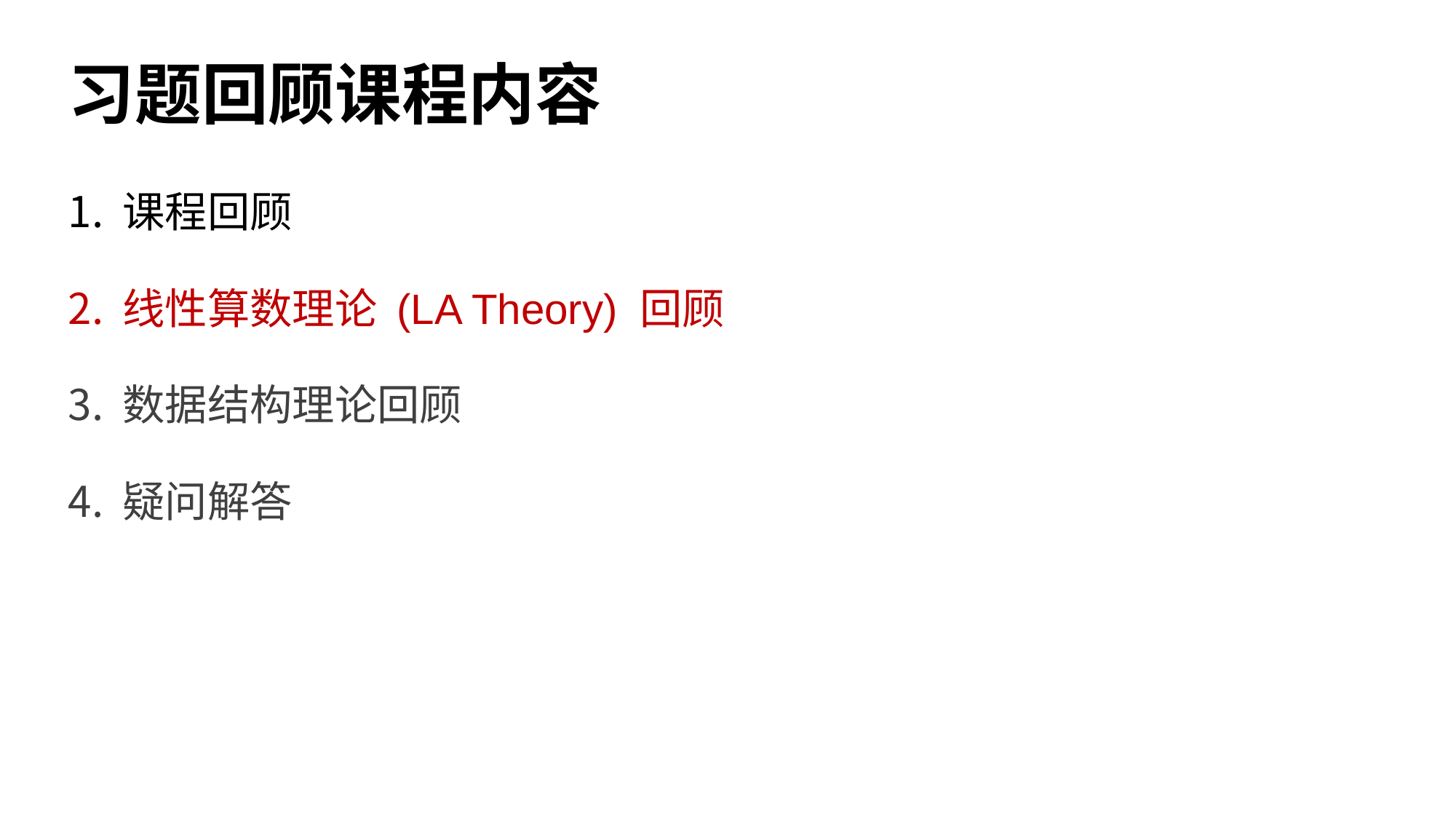

# 习题回顾课程内容

课程回顾
线性算数理论 (LA Theory) 回顾
数据结构理论回顾
疑问解答